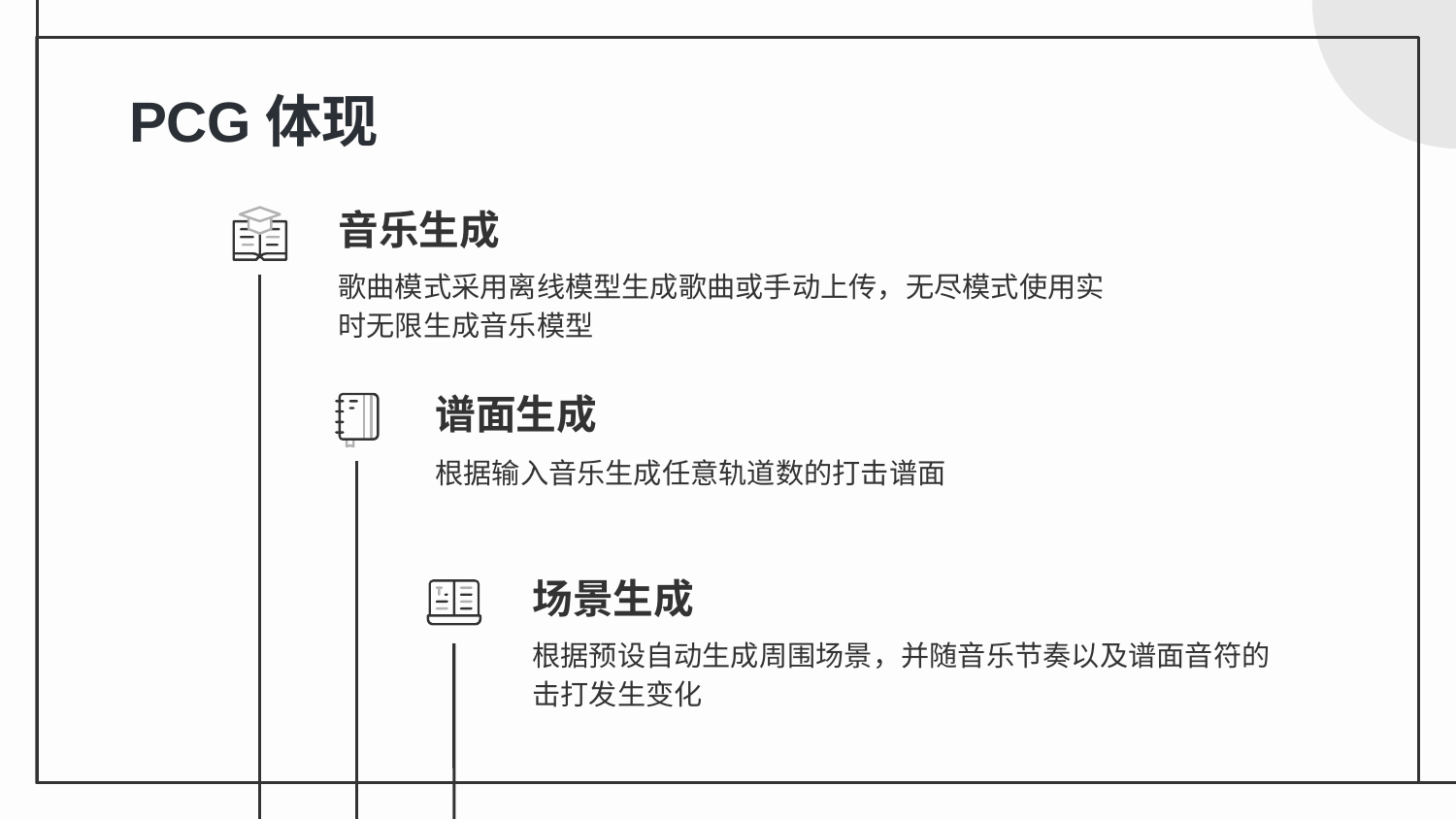

# PCG体现

音乐生成

歌曲模式采用离线模型生成歌曲或手动上传，无尽模式使用实时无限生成音乐模型

谱面生成

根据输入音乐生成任意轨道数的打击谱面

场景生成

根据预设自动生成周围场景，并随音乐节奏以及谱面音符的击打发生变化